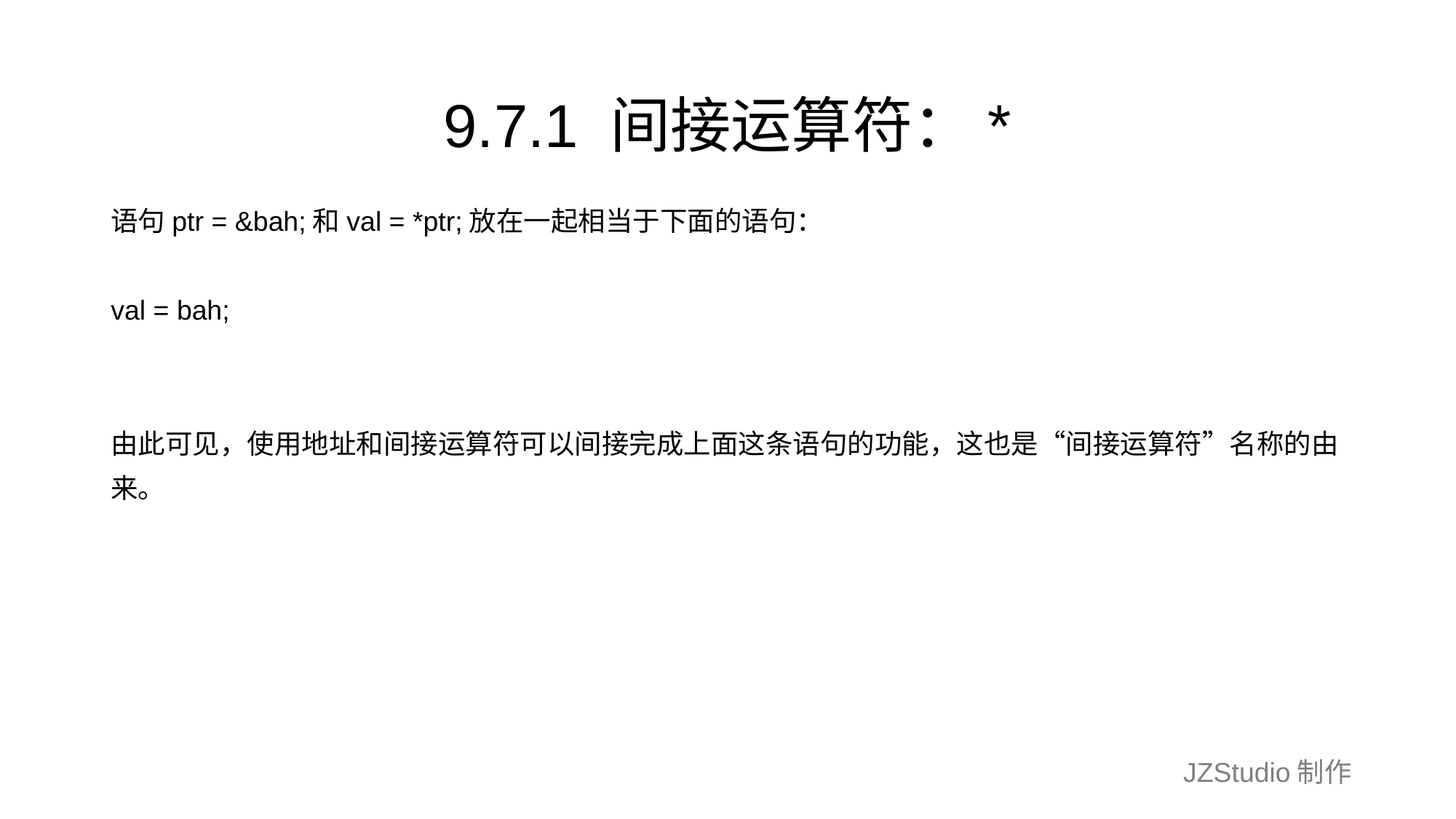

# 9.7.1 间接运算符：*
语句ptr = &bah;和val = *ptr;放在一起相当于下面的语句：

val = bah;

由此可见，使用地址和间接运算符可以间接完成上面这条语句的功能，这也是“间接运算符”名称的由
来。